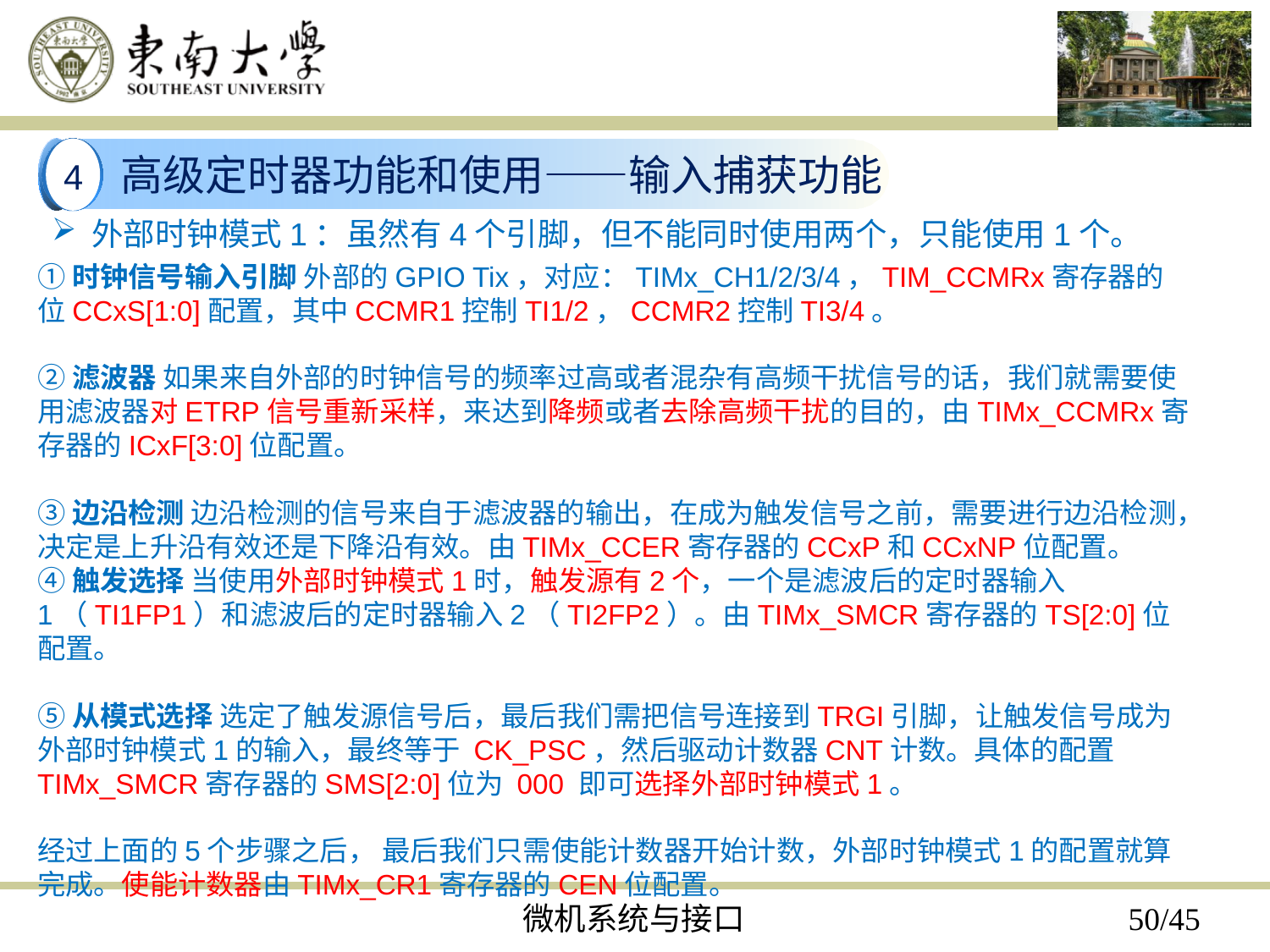

高级定时器功能和使用——输入捕获功能
4
外部时钟模式1：虽然有4个引脚，但不能同时使用两个，只能使用1个。

①时钟信号输入引脚 外部的GPIO Tix，对应：TIMx_CH1/2/3/4，TIM_CCMRx寄存器的位CCxS[1:0]配置，其中CCMR1控制TI1/2，CCMR2控制TI3/4。

②滤波器 如果来自外部的时钟信号的频率过高或者混杂有高频干扰信号的话，我们就需要使用滤波器对ETRP信号重新采样，来达到降频或者去除高频干扰的目的，由TIMx_CCMRx寄存器的ICxF[3:0]位配置。

③边沿检测 边沿检测的信号来自于滤波器的输出，在成为触发信号之前，需要进行边沿检测，决定是上升沿有效还是下降沿有效。由TIMx_CCER寄存器的CCxP和CCxNP位配置。
④触发选择 当使用外部时钟模式1时，触发源有2个，一个是滤波后的定时器输入1（TI1FP1）和滤波后的定时器输入2（TI2FP2）。由TIMx_SMCR寄存器的TS[2:0]位配置。

⑤从模式选择 选定了触发源信号后，最后我们需把信号连接到TRGI引脚，让触发信号成为外部时钟模式1的输入，最终等于 CK_PSC，然后驱动计数器CNT计数。具体的配置TIMx_SMCR寄存器的SMS[2:0]位为 000 即可选择外部时钟模式1。

经过上面的5个步骤之后， 最后我们只需使能计数器开始计数，外部时钟模式1的配置就算完成。使能计数器由TIMx_CR1寄存器的CEN位配置。